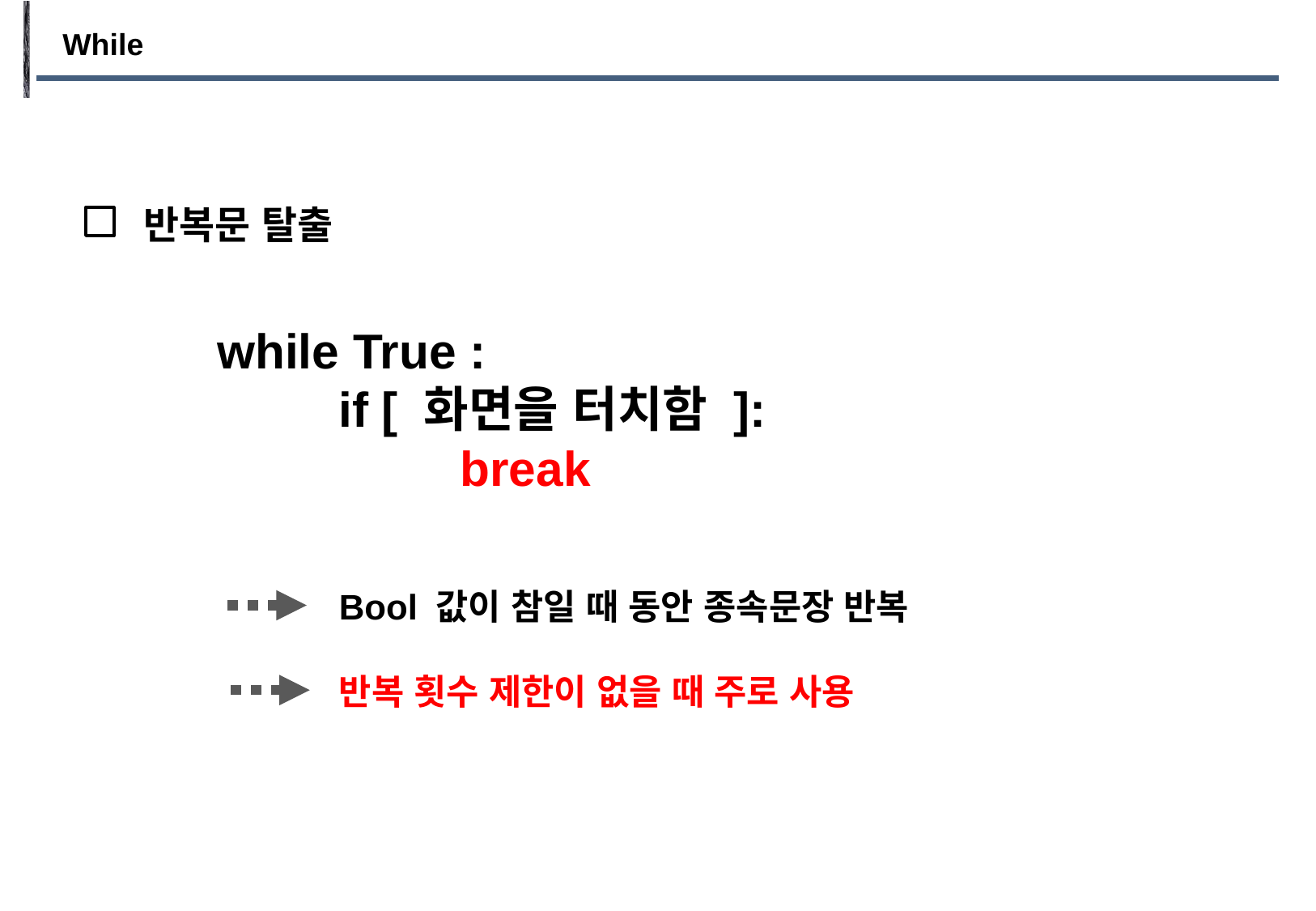

While

반복문 탈출

while True :
	if [ 화면을 터치함 ]:
		break
Bool 값이 참일 때 동안 종속문장 반복

반복 횟수 제한이 없을 때 주로 사용